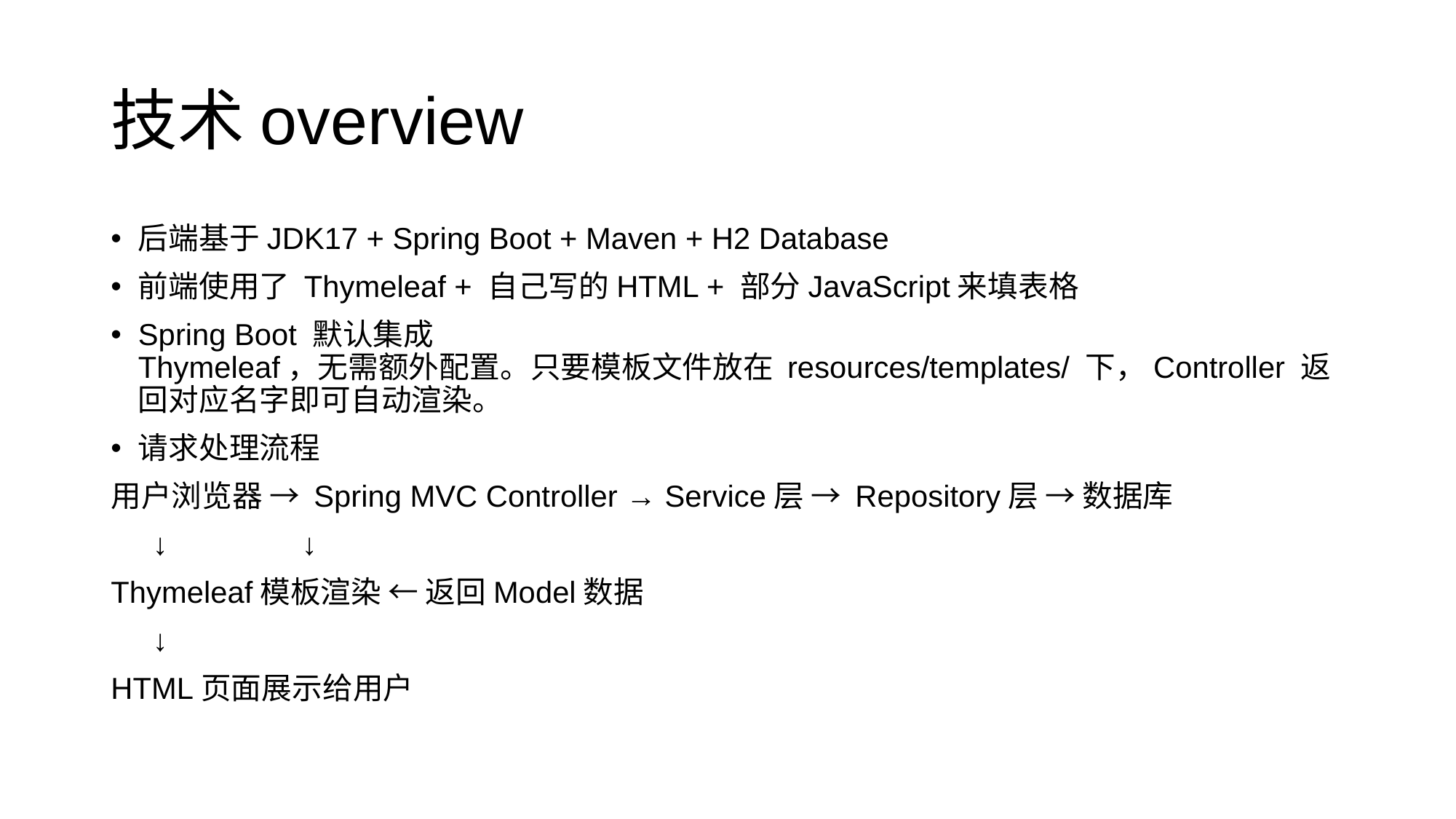

# 技术overview
后端基于JDK17 + Spring Boot + Maven + H2 Database
前端使用了 Thymeleaf + 自己写的HTML + 部分JavaScript来填表格
Spring Boot 默认集成 Thymeleaf，无需额外配置。只要模板文件放在 resources/templates/ 下，Controller 返回对应名字即可自动渲染。
请求处理流程
用户浏览器 → Spring MVC Controller → Service层 → Repository层 → 数据库
     ↓                ↓
Thymeleaf模板渲染 ← 返回Model数据
     ↓
HTML页面展示给用户